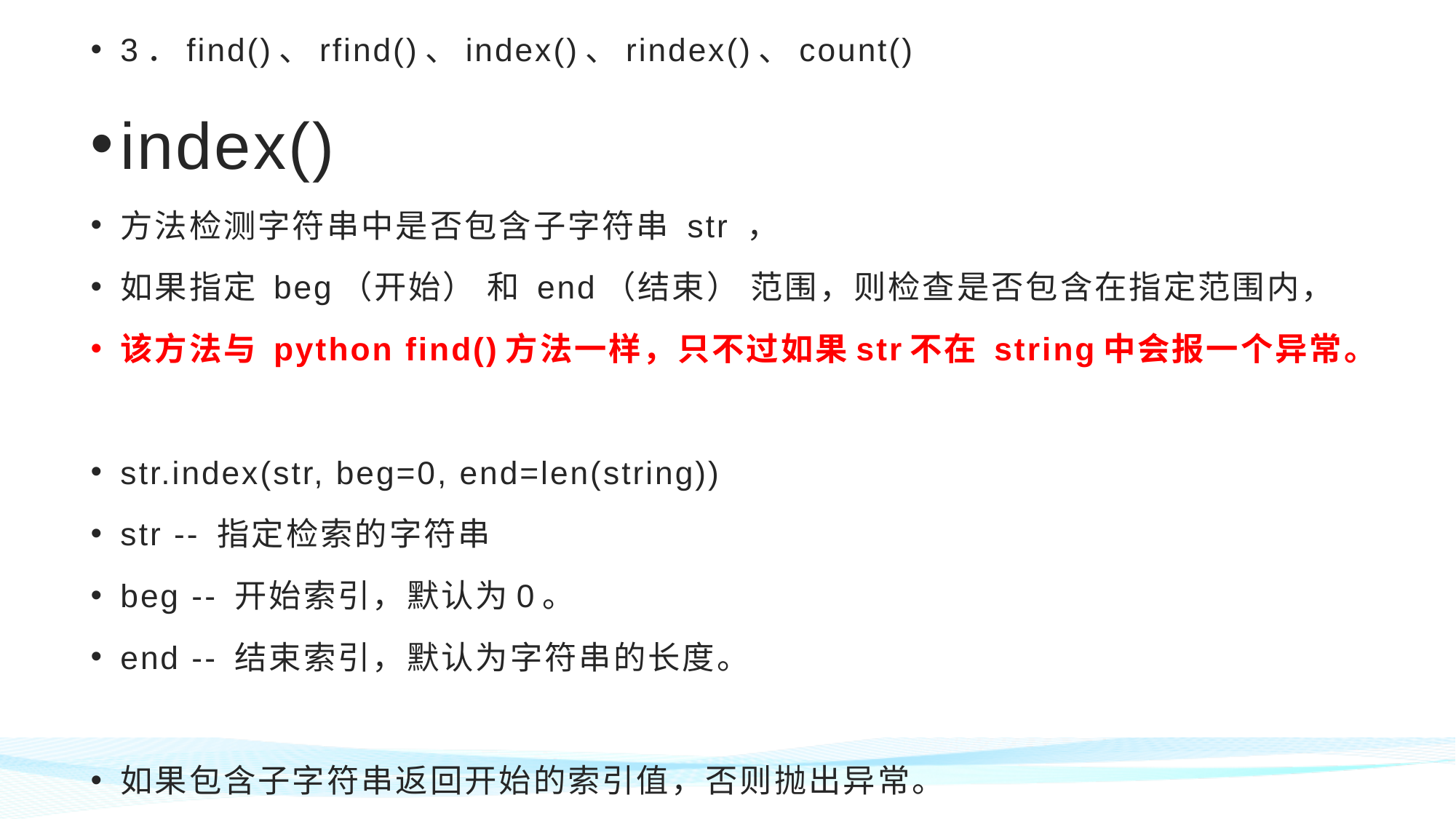

3．find()、rfind()、index()、rindex()、count()
index()
方法检测字符串中是否包含子字符串 str ，
如果指定 beg（开始） 和 end（结束） 范围，则检查是否包含在指定范围内，
该方法与 python find()方法一样，只不过如果str不在 string中会报一个异常。

str.index(str, beg=0, end=len(string))
str -- 指定检索的字符串
beg -- 开始索引，默认为0。
end -- 结束索引，默认为字符串的长度。

如果包含子字符串返回开始的索引值，否则抛出异常。